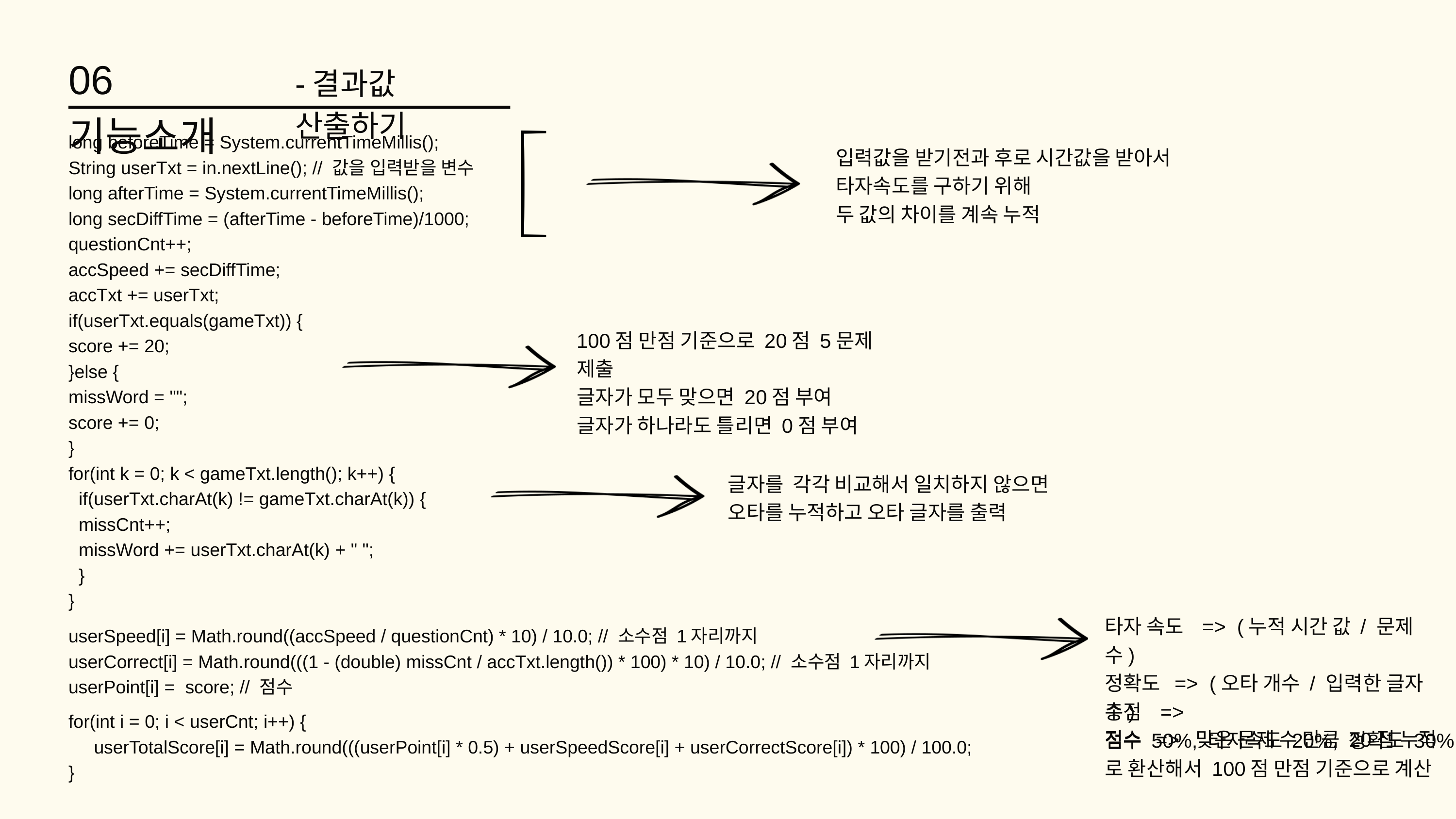

06 기능소개
-결과값 산출하기

long beforeTime = System.currentTimeMillis();
String userTxt = in.nextLine(); // 값을 입력받을 변수
long afterTime = System.currentTimeMillis();
long secDiffTime = (afterTime - beforeTime)/1000;
questionCnt++;
accSpeed += secDiffTime;
accTxt += userTxt;
if(userTxt.equals(gameTxt)) {
score += 20;
}else {
missWord = "";
score += 0;
}
for(int k = 0; k < gameTxt.length(); k++) {
  if(userTxt.charAt(k) != gameTxt.charAt(k)) {
  missCnt++;
  missWord += userTxt.charAt(k) + " ";
  }
}

입력값을 받기전과 후로 시간값을 받아서
타자속도를 구하기 위해
두 값의 차이를 계속 누적

100점 만점 기준으로 20점 5문제 제출
글자가 모두 맞으면 20점 부여
글자가 하나라도 틀리면 0점 부여

글자를  각각 비교해서 일치하지 않으면
오타를 누적하고 오타 글자를 출력

타자 속도   =>  (누적 시간 값 / 문제 수)
정확도  =>  (오타 개수 / 입력한 글자 수)
점수  =>  맞은 문제 수 만큼 20점 누적

userSpeed[i] = Math.round((accSpeed / questionCnt) * 10) / 10.0; // 소수점 1자리까지
userCorrect[i] = Math.round(((1 - (double) missCnt / accTxt.length()) * 100) * 10) / 10.0; // 소수점 1자리까지
userPoint[i] =  score; // 점수
총점   =>
점수 50%, 타자속도 20%, 정확도 30% 로 환산해서 100점 만점 기준으로 계산
for(int i = 0; i < userCnt; i++) {
     userTotalScore[i] = Math.round(((userPoint[i] * 0.5) + userSpeedScore[i] + userCorrectScore[i]) * 100) / 100.0;
}